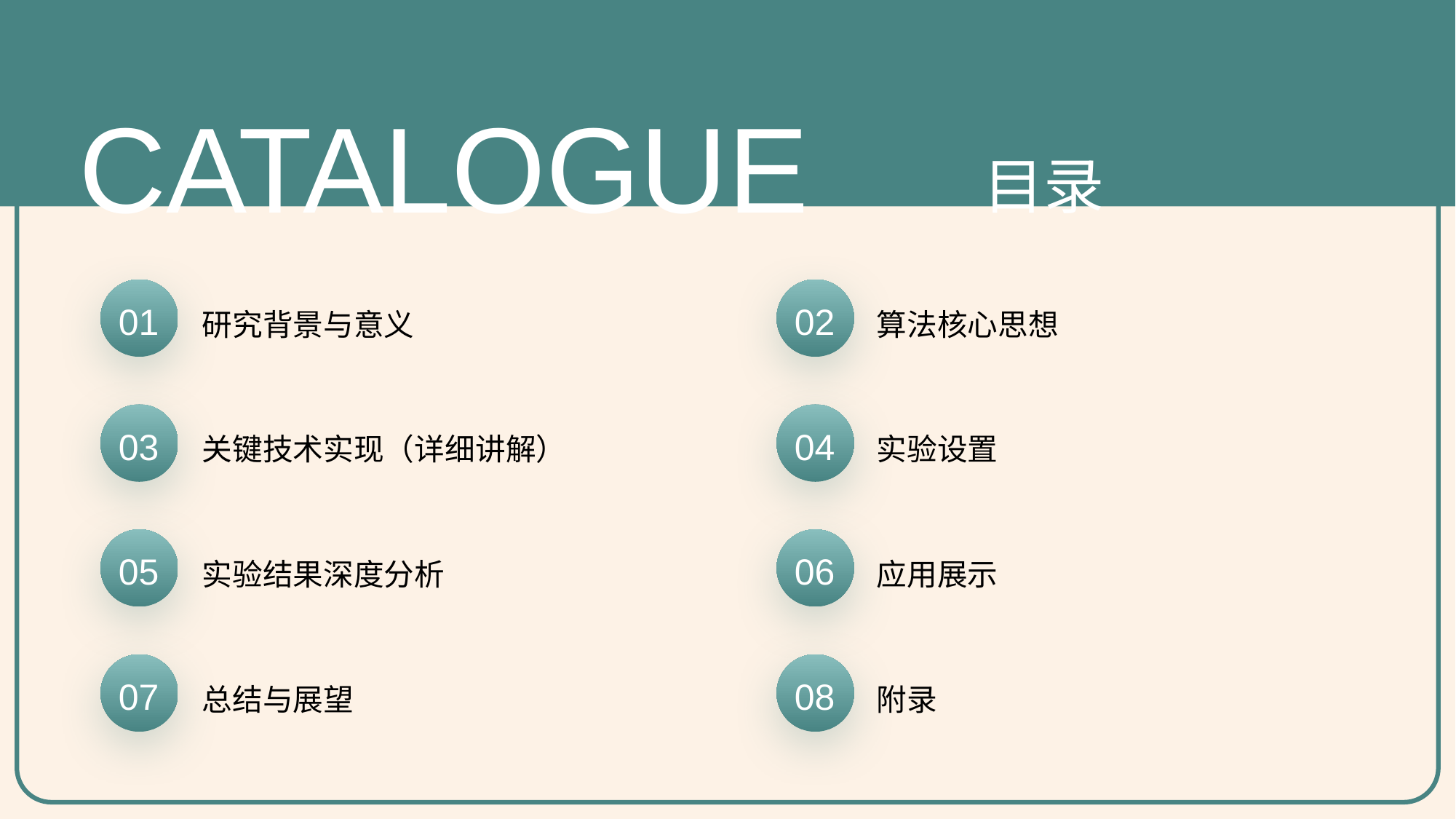

CATALOGUE
目录
研究背景与意义
算法核心思想

01
02
关键技术实现（详细讲解）
实验设置

03
04
实验结果深度分析
应用展示

05
06
总结与展望
附录

07
08